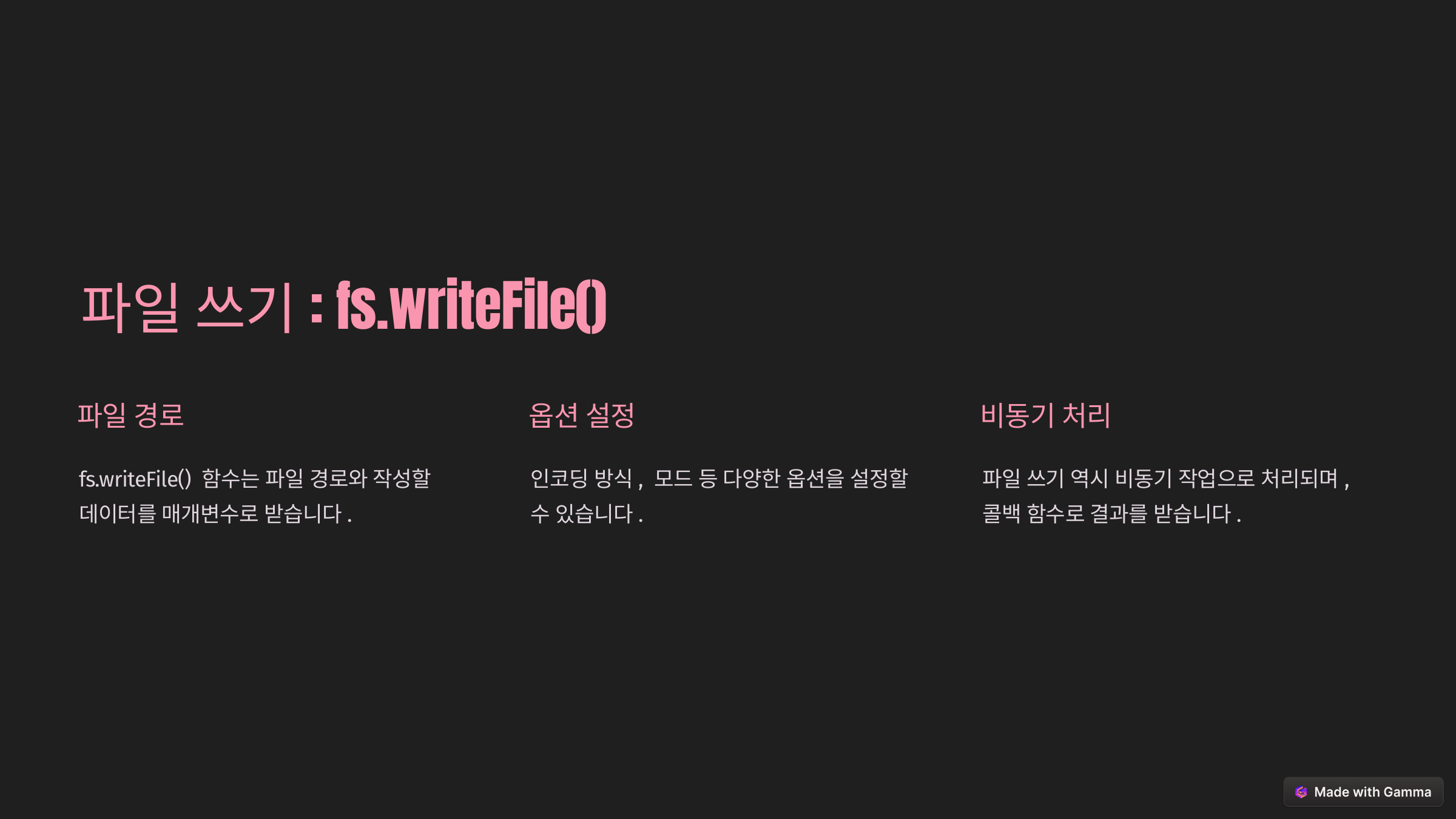

파일 쓰기: fs.writeFile()
파일 경로
옵션 설정
비동기 처리
fs.writeFile() 함수는 파일 경로와 작성할 데이터를 매개변수로 받습니다.
인코딩 방식, 모드 등 다양한 옵션을 설정할 수 있습니다.
파일 쓰기 역시 비동기 작업으로 처리되며, 콜백 함수로 결과를 받습니다.